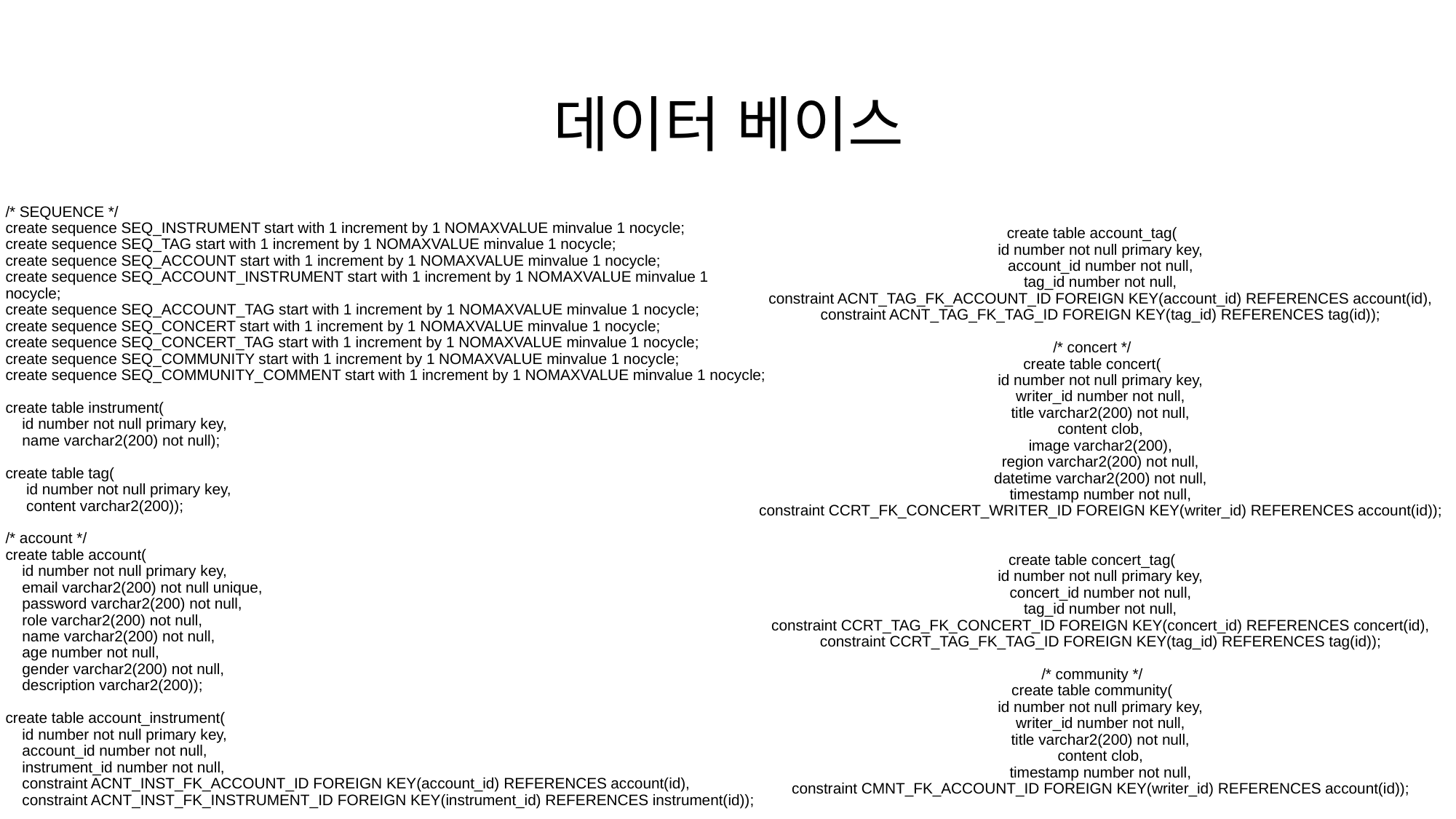

데이터 베이스
# /* SEQUENCE */ create sequence SEQ_INSTRUMENT start with 1 increment by 1 NOMAXVALUE minvalue 1 nocycle; create sequence SEQ_TAG start with 1 increment by 1 NOMAXVALUE minvalue 1 nocycle; create sequence SEQ_ACCOUNT start with 1 increment by 1 NOMAXVALUE minvalue 1 nocycle; create sequence SEQ_ACCOUNT_INSTRUMENT start with 1 increment by 1 NOMAXVALUE minvalue 1 nocycle; create sequence SEQ_ACCOUNT_TAG start with 1 increment by 1 NOMAXVALUE minvalue 1 nocycle; create sequence SEQ_CONCERT start with 1 increment by 1 NOMAXVALUE minvalue 1 nocycle; create sequence SEQ_CONCERT_TAG start with 1 increment by 1 NOMAXVALUE minvalue 1 nocycle; create sequence SEQ_COMMUNITY start with 1 increment by 1 NOMAXVALUE minvalue 1 nocycle; create sequence SEQ_COMMUNITY_COMMENT start with 1 increment by 1 NOMAXVALUE minvalue 1 nocycle; create table instrument( id number not null primary key, name varchar2(200) not null); create table tag( id number not null primary key, content varchar2(200)); /* account */ create table account( id number not null primary key, email varchar2(200) not null unique, password varchar2(200) not null, role varchar2(200) not null, name varchar2(200) not null, age number not null, gender varchar2(200) not null, description varchar2(200)); create table account_instrument( id number not null primary key, account_id number not null, instrument_id number not null, constraint ACNT_INST_FK_ACCOUNT_ID FOREIGN KEY(account_id) REFERENCES account(id), constraint ACNT_INST_FK_INSTRUMENT_ID FOREIGN KEY(instrument_id) REFERENCES instrument(id));
create table account_tag(
    id number not null primary key,
    account_id number not null,
    tag_id number not null,
    constraint ACNT_TAG_FK_ACCOUNT_ID FOREIGN KEY(account_id) REFERENCES account(id),
    constraint ACNT_TAG_FK_TAG_ID FOREIGN KEY(tag_id) REFERENCES tag(id));

/* concert */
create table concert(
    id number not null primary key,
    writer_id number not null,
    title varchar2(200) not null,
    content clob,
    image varchar2(200),
    region varchar2(200) not null,
    datetime varchar2(200) not null,
    timestamp number not null,
    constraint CCRT_FK_CONCERT_WRITER_ID FOREIGN KEY(writer_id) REFERENCES account(id));

create table concert_tag(
    id number not null primary key,
    concert_id number not null,
    tag_id number not null,
    constraint CCRT_TAG_FK_CONCERT_ID FOREIGN KEY(concert_id) REFERENCES concert(id),
    constraint CCRT_TAG_FK_TAG_ID FOREIGN KEY(tag_id) REFERENCES tag(id));

/* community */
create table community(
    id number not null primary key,
    writer_id number not null,
    title varchar2(200) not null,
    content clob,
    timestamp number not null,
    constraint CMNT_FK_ACCOUNT_ID FOREIGN KEY(writer_id) REFERENCES account(id));